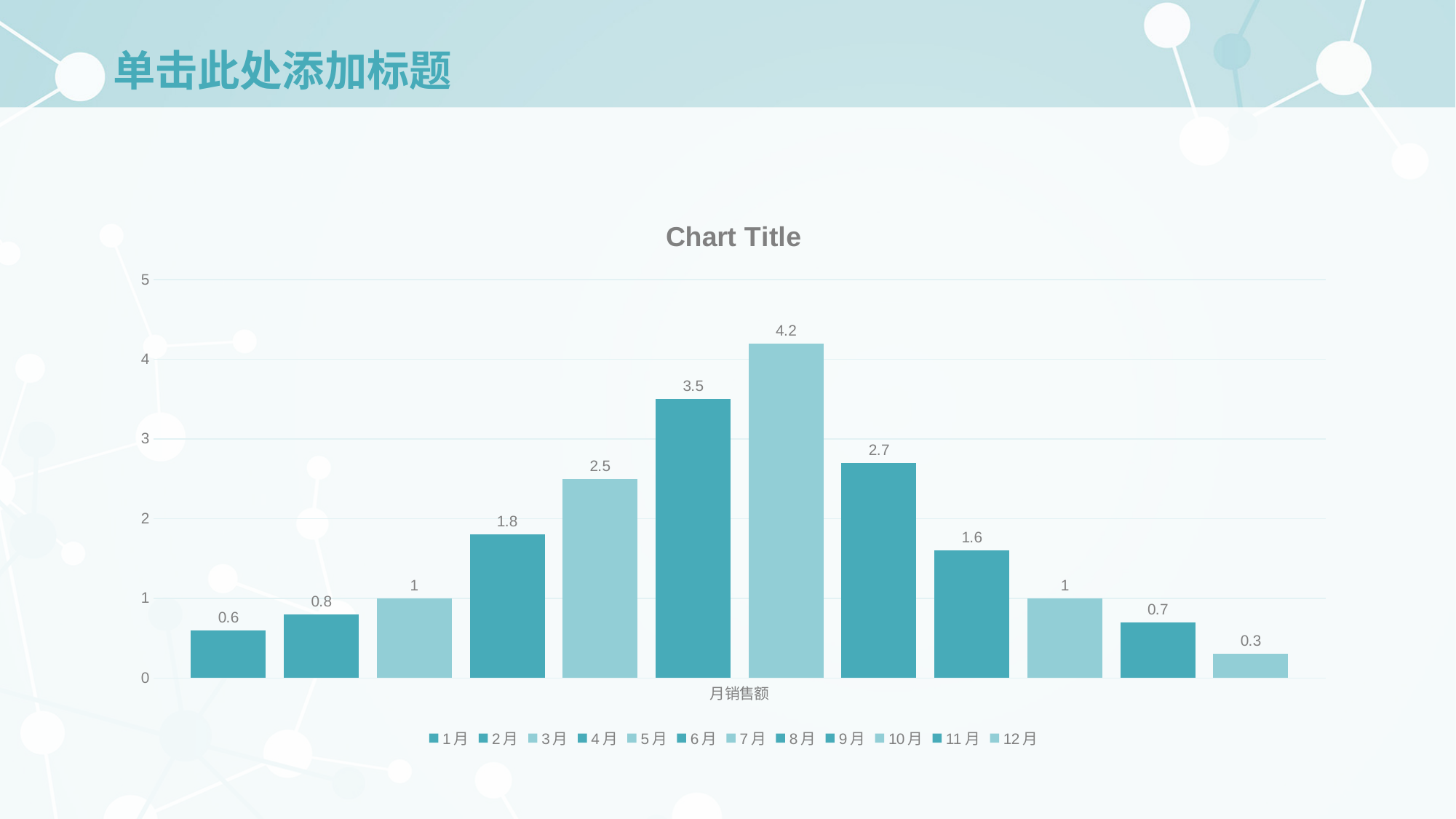

# 单击此处添加标题

### Chart:

| Category | 1月 | 2月 | 3月 | 4月 | 5月 | 6月 | 7月 | 8月 | 9月 | 10月 | 11月 | 12月 |
|---|---|---|---|---|---|---|---|---|---|---|---|---|
| 月销售额 | 0.6 | 0.8 | 1.0 | 1.8 | 2.5 | 3.5 | 4.2 | 2.7 | 1.6 | 1.0 | 0.7 | 0.3 |